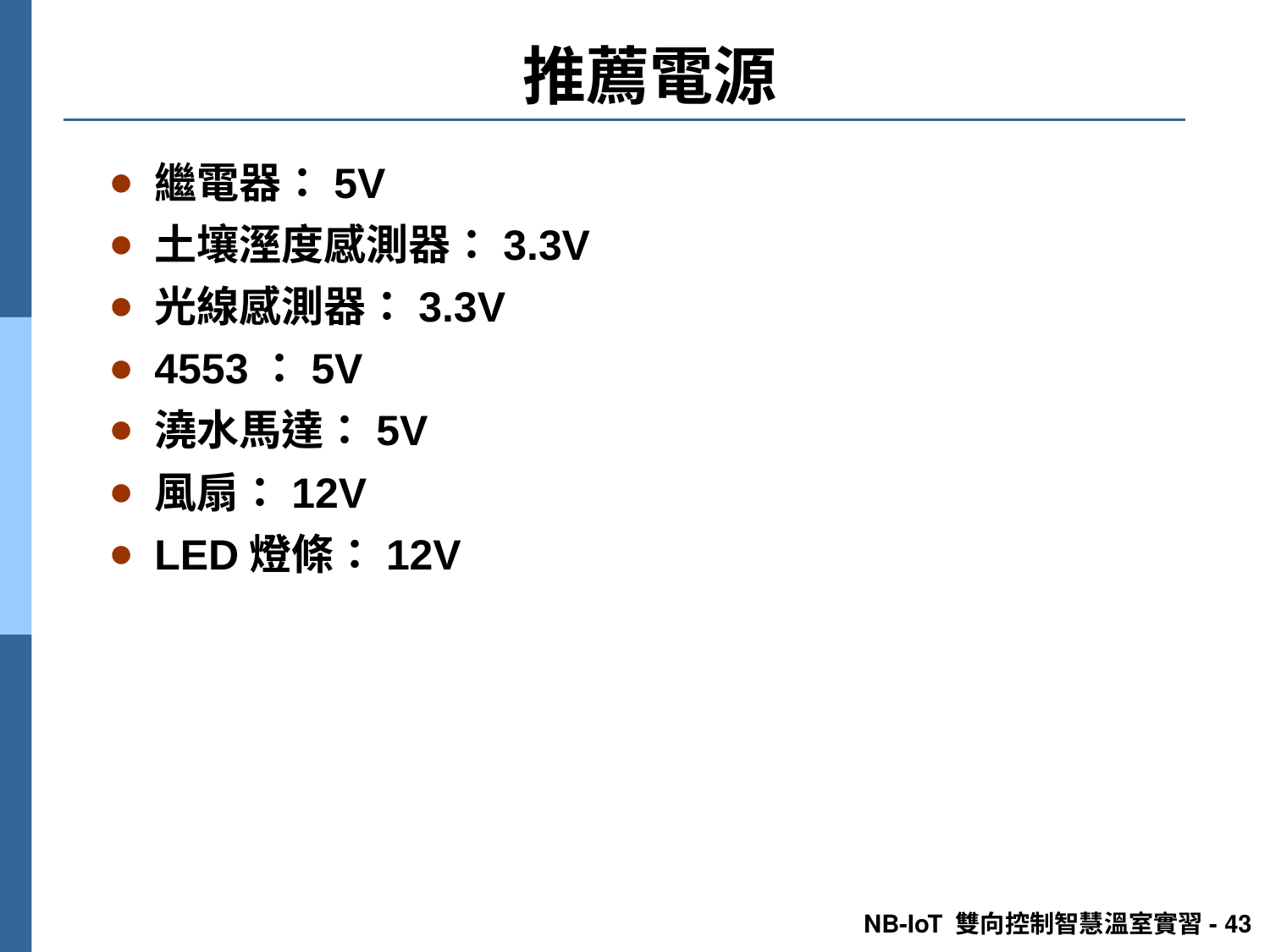

# 推薦電源
繼電器：5V
土壤溼度感測器：3.3V
光線感測器：3.3V
4553：5V
澆水馬達：5V
風扇：12V
LED燈條：12V